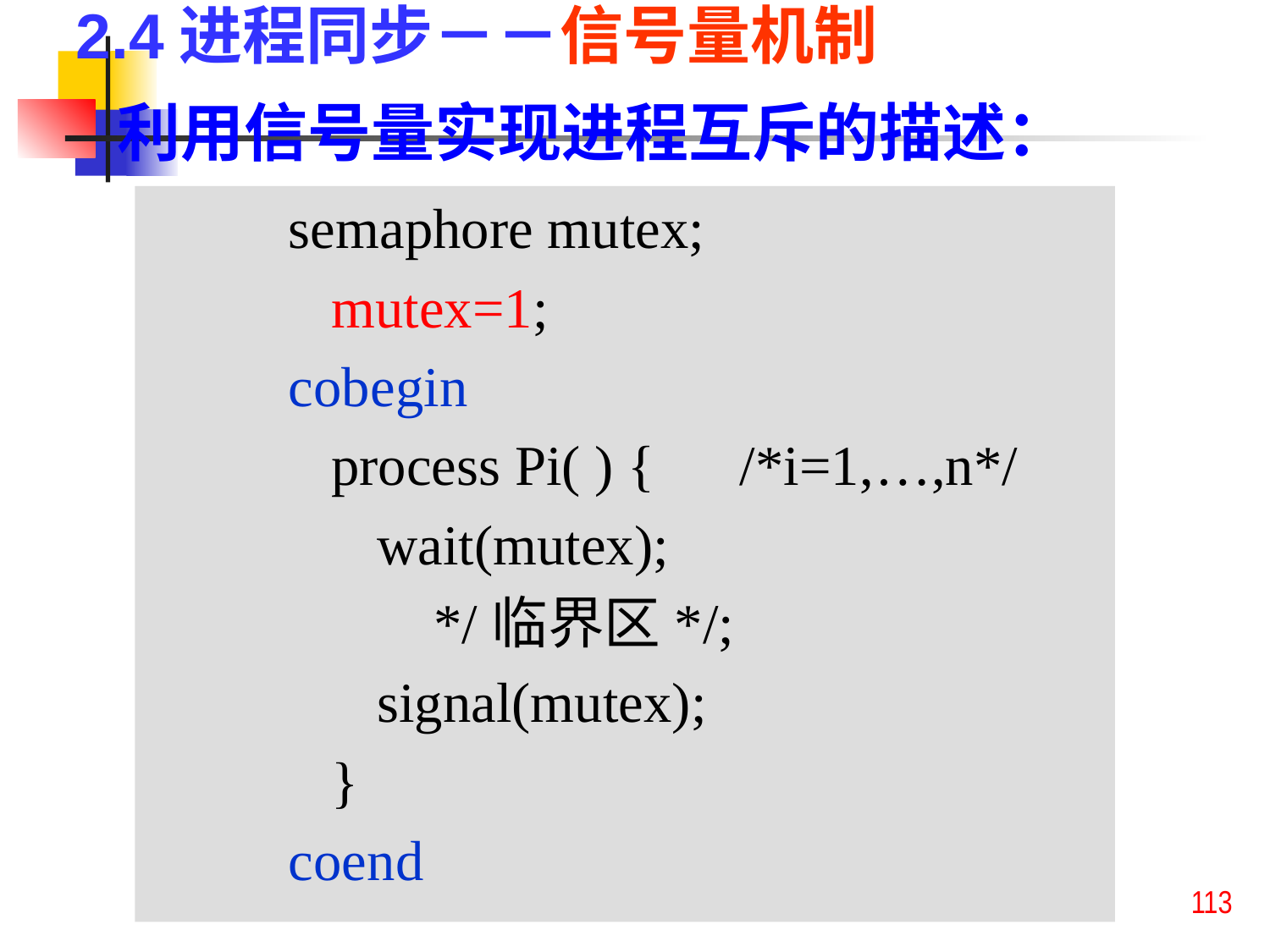

2.4进程同步－－信号量机制

利用信号量实现进程互斥的描述：
 semaphore mutex;
    mutex=1;
 cobegin
    process Pi( ) {      /*i=1,…,n*/
	     wait(mutex);
	         */临界区*/;
	     signal(mutex);
    }
 coend

113